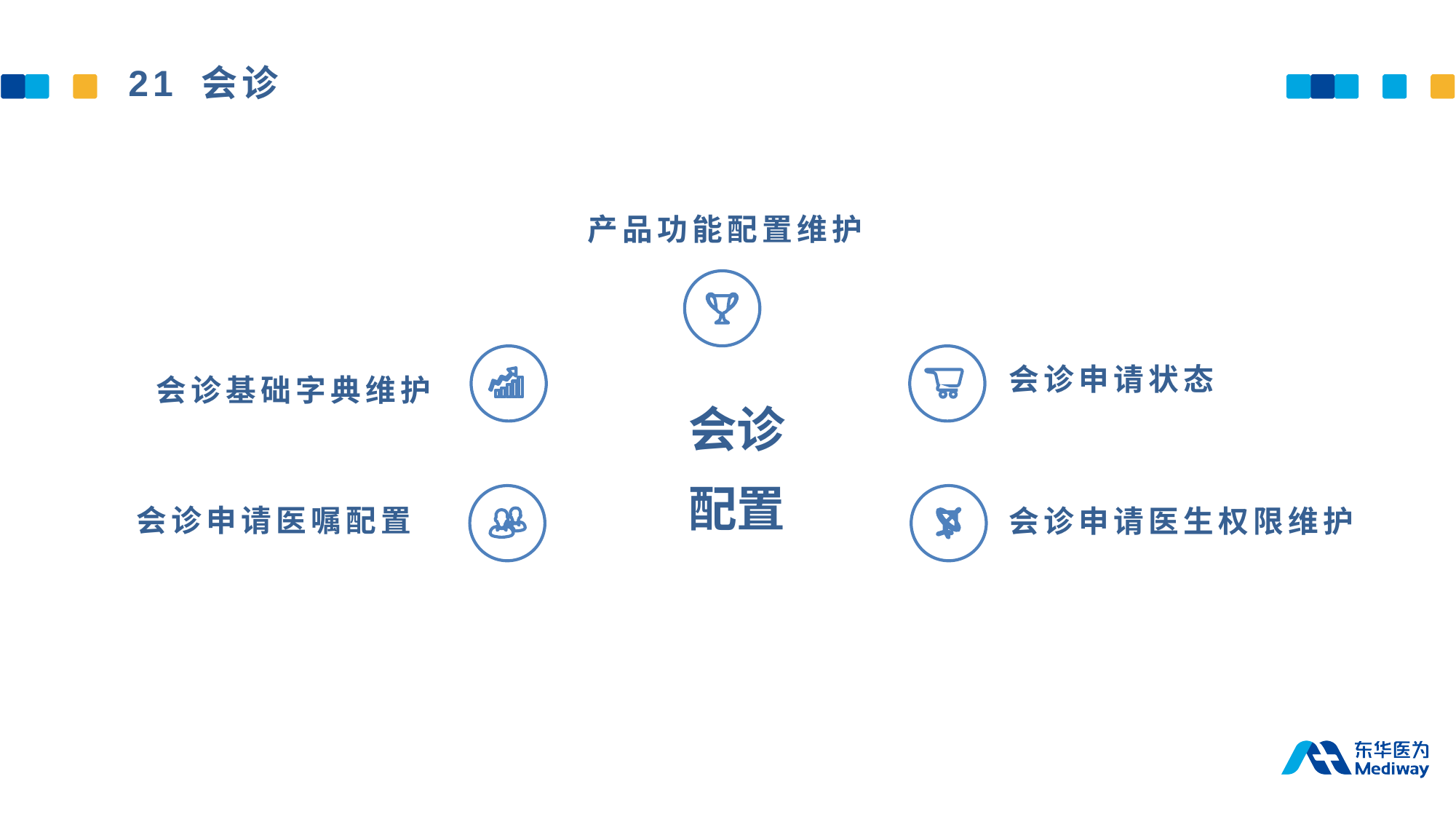

21 会诊
产品功能配置维护

会诊申请状态
会诊基础字典维护

会诊
配置

会诊申请医嘱配置
会诊申请医生权限维护